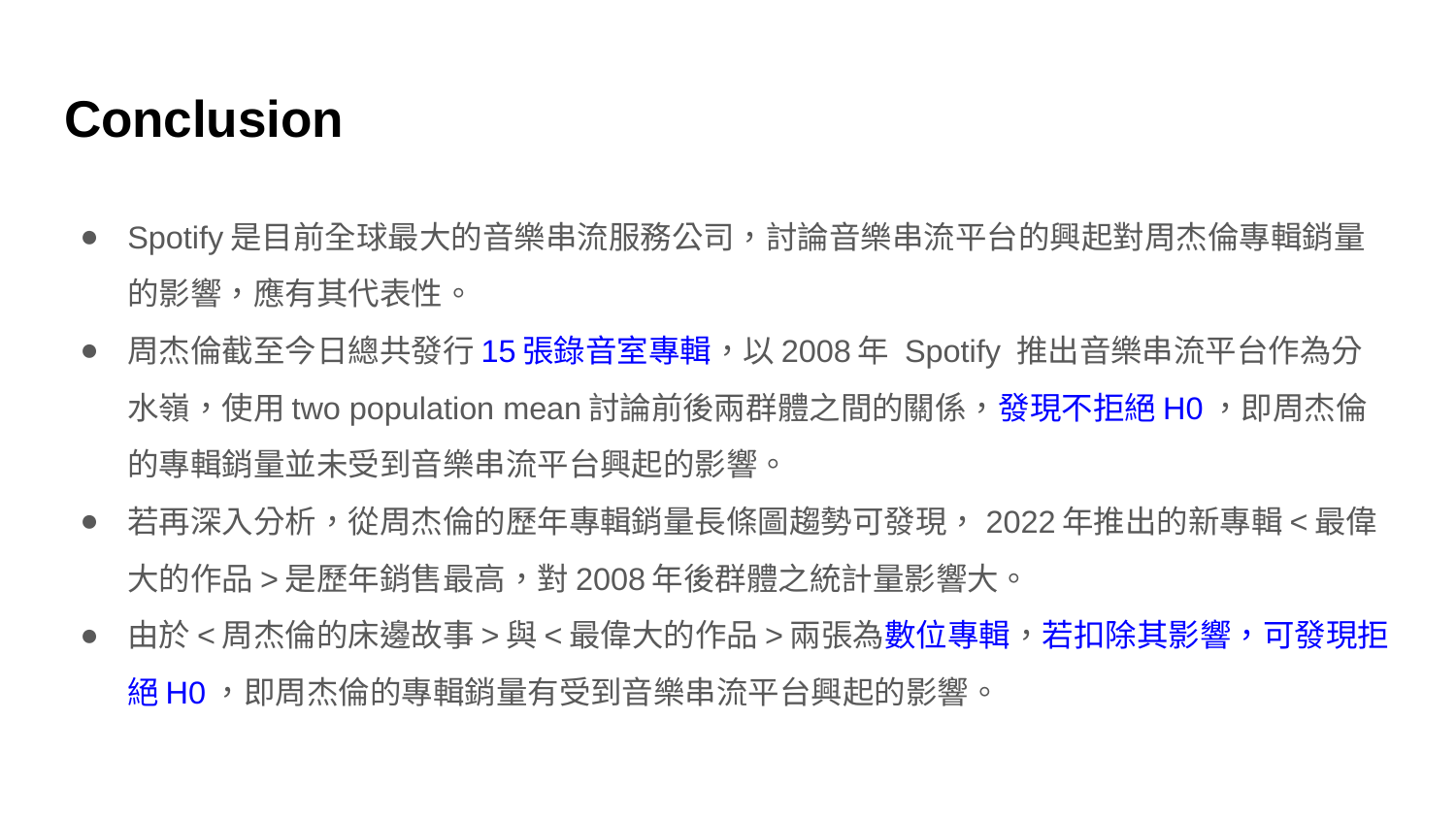

# Conclusion
Spotify是目前全球最大的音樂串流服務公司，討論音樂串流平台的興起對周杰倫專輯銷量的影響，應有其代表性。
周杰倫截至今日總共發行15張錄音室專輯，以2008年 Spotify 推出音樂串流平台作為分水嶺，使用two population mean討論前後兩群體之間的關係，發現不拒絕H0，即周杰倫的專輯銷量並未受到音樂串流平台興起的影響。
若再深入分析，從周杰倫的歷年專輯銷量長條圖趨勢可發現，2022年推出的新專輯<最偉大的作品>是歷年銷售最高，對2008年後群體之統計量影響大。
由於<周杰倫的床邊故事>與<最偉大的作品>兩張為數位專輯，若扣除其影響，可發現拒絕H0，即周杰倫的專輯銷量有受到音樂串流平台興起的影響。